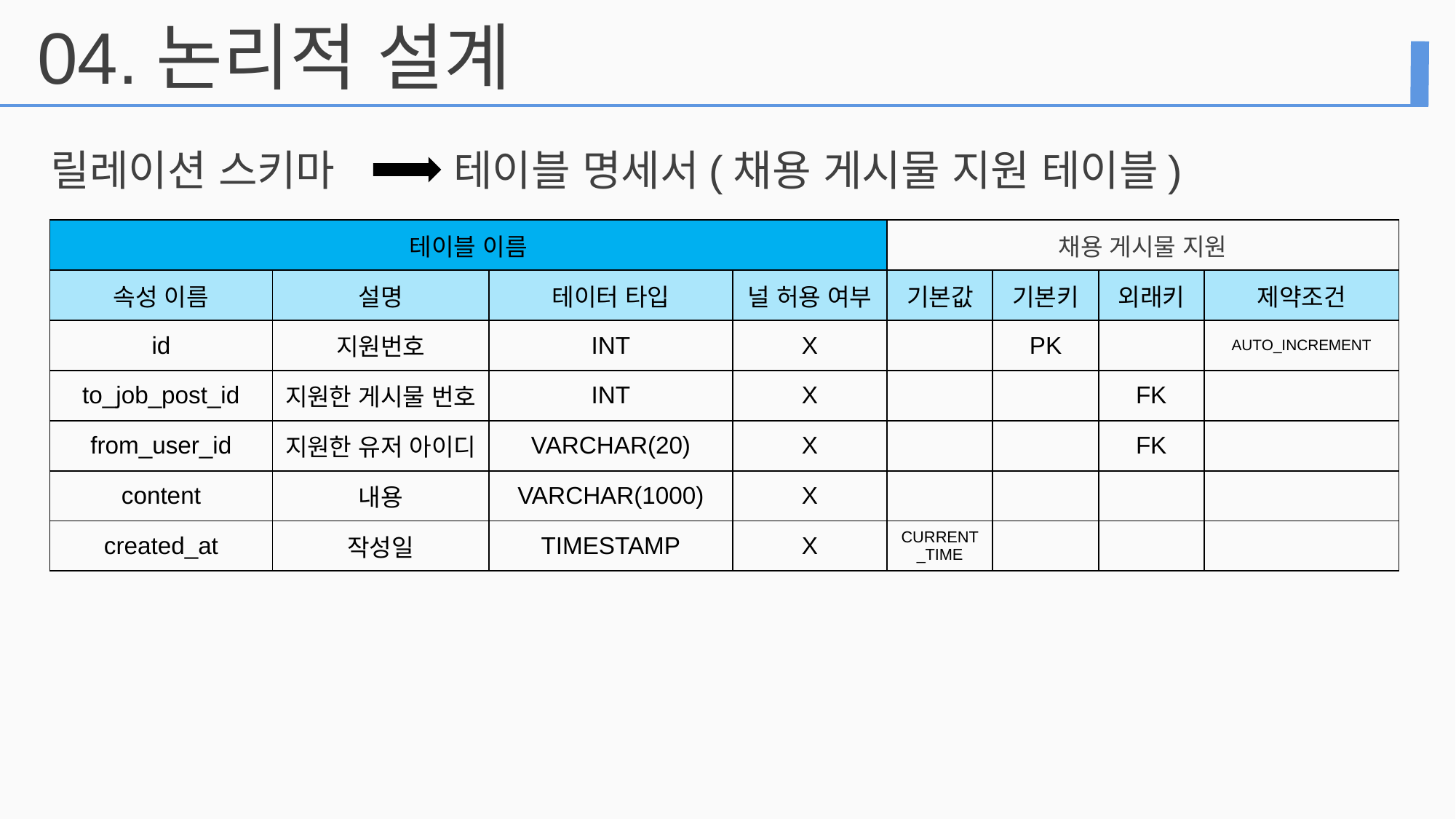

04.
논리적 설계
릴레이션 스키마
테이블 명세서(채용 게시물 지원 테이블)

| 테이블 이름 |  |  |  | 채용 게시물 지원 |  |  |  |
| --- | --- | --- | --- | --- | --- | --- | --- |
| 속성 이름 | 설명 | 테이터 타입 | 널 허용 여부 | 기본값 | 기본키 | 외래키 | 제약조건 |
| id | 지원번호 | INT | X |  | PK |  | AUTO\_INCREMENT |
| to\_job\_post\_id | 지원한 게시물 번호 | INT | X |  |  | FK |  |
| from\_user\_id | 지원한 유저 아이디 | VARCHAR(20) | X |  |  | FK |  |
| content | 내용 | VARCHAR(1000) | X |  |  |  |  |
| created\_at | 작성일 | TIMESTAMP | X | CURRENT\_TIME |  |  |  |